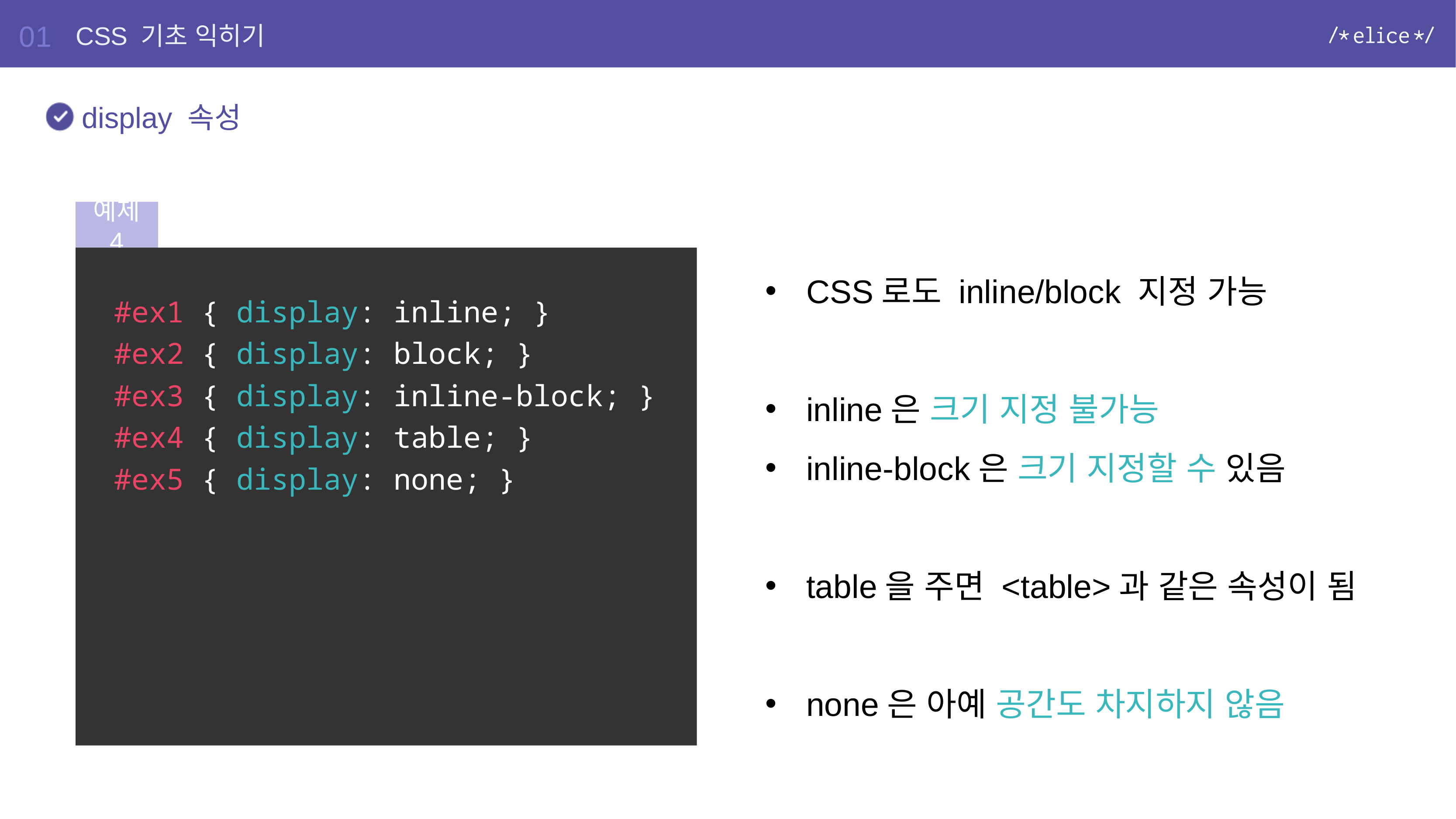

01
CSS 기초 익히기
display 속성
예제 4
#ex1 { display: inline; }
#ex2 { display: block; }
#ex3 { display: inline-block; }
#ex4 { display: table; }
#ex5 { display: none; }

CSS로도 inline/block 지정 가능

inline은 크기 지정 불가능
inline-block은 크기 지정할 수 있음

table을 주면 <table>과 같은 속성이 됨

none은 아예 공간도 차지하지 않음